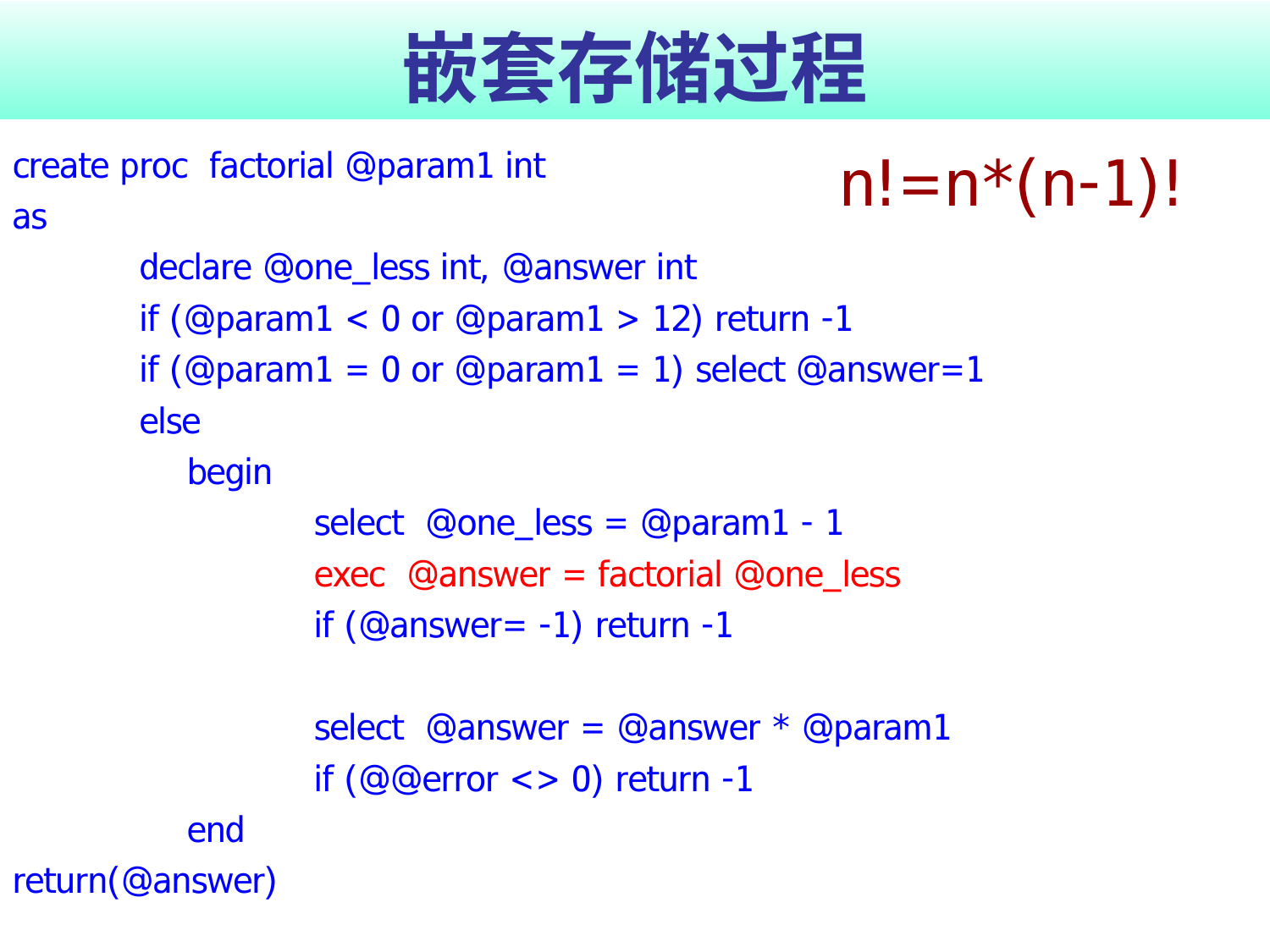

# 嵌套存储过程
create proc  factorial @param1 int
as
declare @one_less int, @answer int
if (@param1 < 0 or @param1 > 12) return -1
if (@param1 = 0 or @param1 = 1) select @answer=1
else
	begin
		select  @one_less = @param1 - 1
		exec  @answer = factorial @one_less
		if (@answer= -1) return -1

		select  @answer = @answer * @param1
		if (@@error <> 0) return -1
	end
return(@answer)
n!=n*(n-1)!